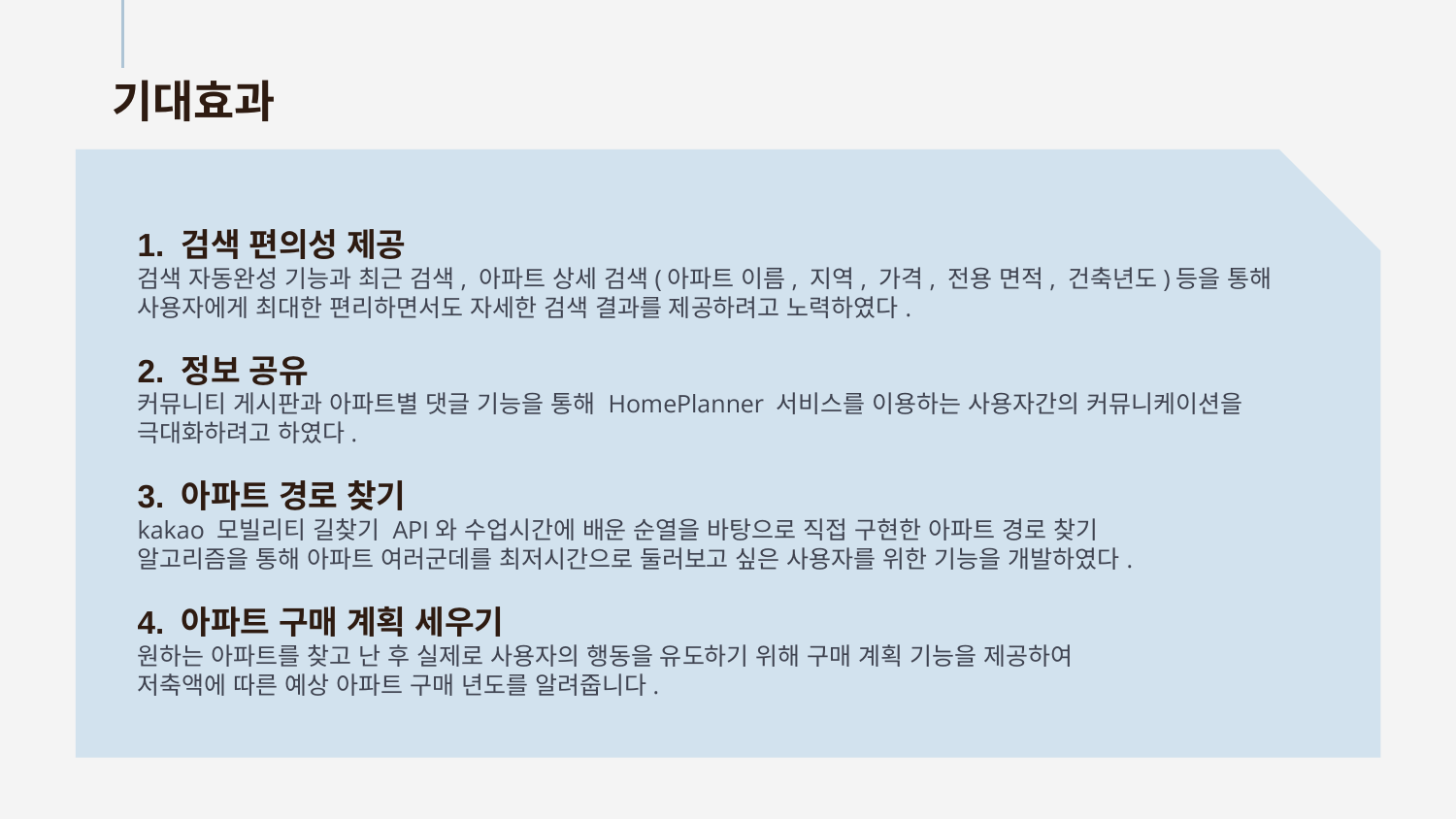

# 기대효과
1. 검색 편의성 제공
검색 자동완성 기능과 최근 검색, 아파트 상세 검색(아파트 이름, 지역, 가격, 전용 면적, 건축년도)등을 통해 사용자에게 최대한 편리하면서도 자세한 검색 결과를 제공하려고 노력하였다.

2. 정보 공유
커뮤니티 게시판과 아파트별 댓글 기능을 통해 HomePlanner 서비스를 이용하는 사용자간의 커뮤니케이션을 극대화하려고 하였다.

3. 아파트 경로 찾기
kakao 모빌리티 길찾기 API와 수업시간에 배운 순열을 바탕으로 직접 구현한 아파트 경로 찾기
알고리즘을 통해 아파트 여러군데를 최저시간으로 둘러보고 싶은 사용자를 위한 기능을 개발하였다.

4. 아파트 구매 계획 세우기
원하는 아파트를 찾고 난 후 실제로 사용자의 행동을 유도하기 위해 구매 계획 기능을 제공하여
저축액에 따른 예상 아파트 구매 년도를 알려줍니다.